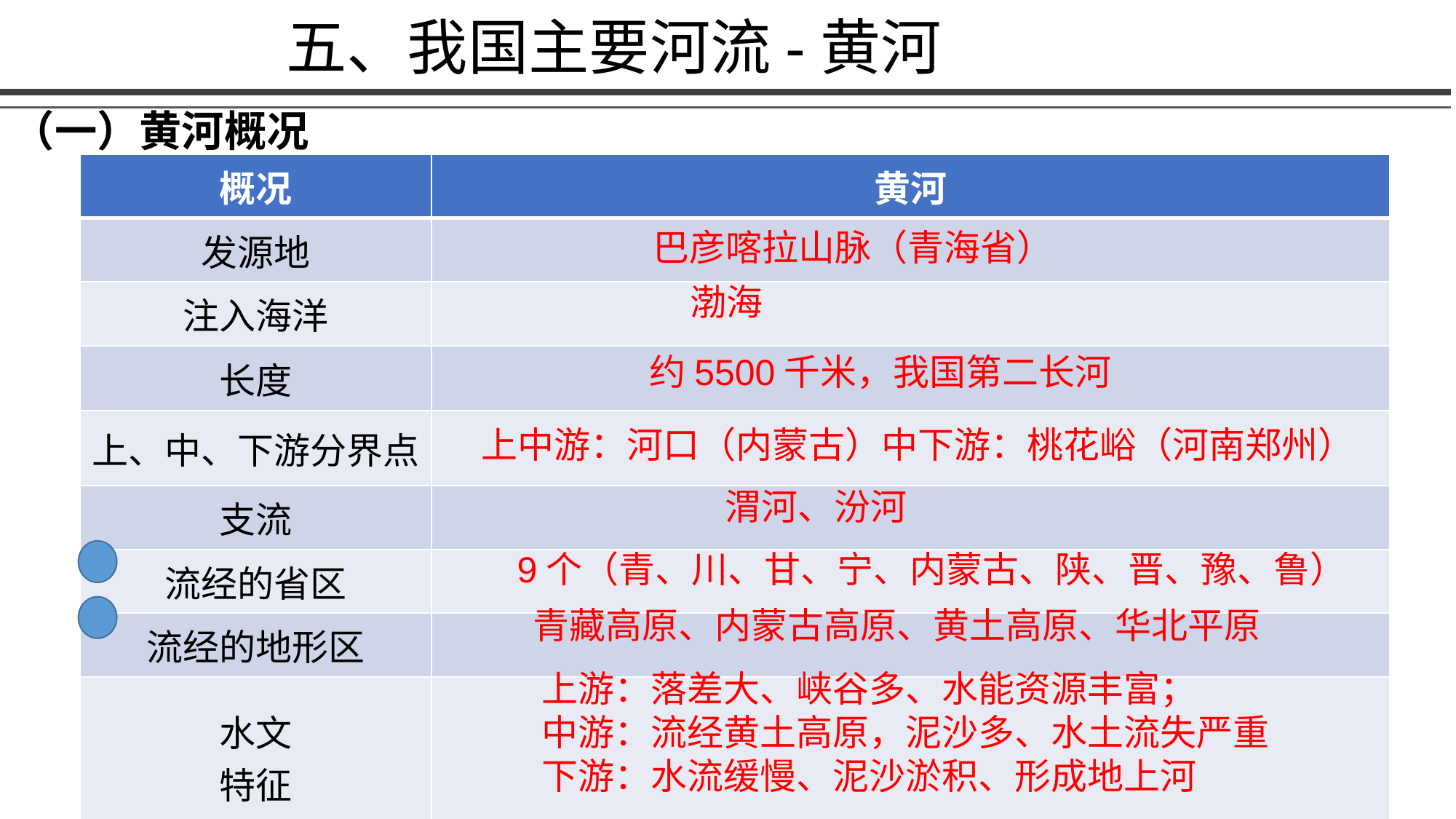

五、我国主要河流-黄河
（一）黄河概况
| 概况 | 黄河 |
| --- | --- |
| 发源地 |  |
| 注入海洋 |  |
| 长度 |  |
| 上、中、下游分界点 |  |
| 支流 |  |
| 流经的省区 |  |
| 流经的地形区 |  |
| 水文 特征 |  |
巴彦喀拉山脉（青海省）

渤海
约5500千米，我国第二长河
上中游：河口（内蒙古）中下游：桃花峪（河南郑州）
渭河、汾河

9个（青、川、甘、宁、内蒙古、陕、晋、豫、鲁）

青藏高原、内蒙古高原、黄土高原、华北平原
上游：落差大、峡谷多、水能资源丰富；
中游：流经黄土高原，泥沙多、水土流失严重
下游：水流缓慢、泥沙淤积、形成地上河